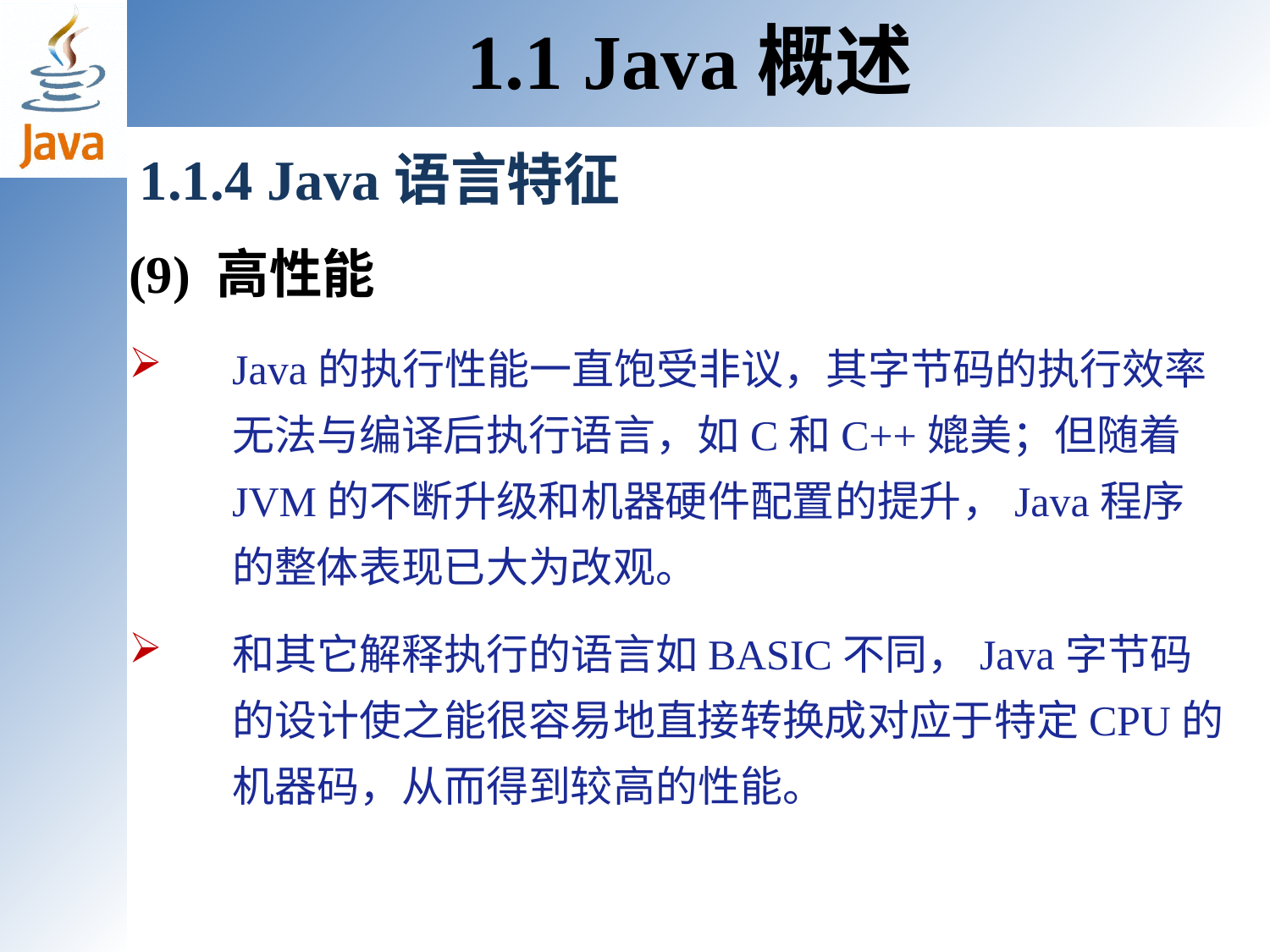

1.1 Java概述

1.1.4 Java语言特征
(9) 高性能
Java的执行性能一直饱受非议，其字节码的执行效率无法与编译后执行语言，如C和C++媲美；但随着JVM的不断升级和机器硬件配置的提升，Java程序的整体表现已大为改观。
和其它解释执行的语言如BASIC不同，Java字节码的设计使之能很容易地直接转换成对应于特定CPU的机器码，从而得到较高的性能。

38